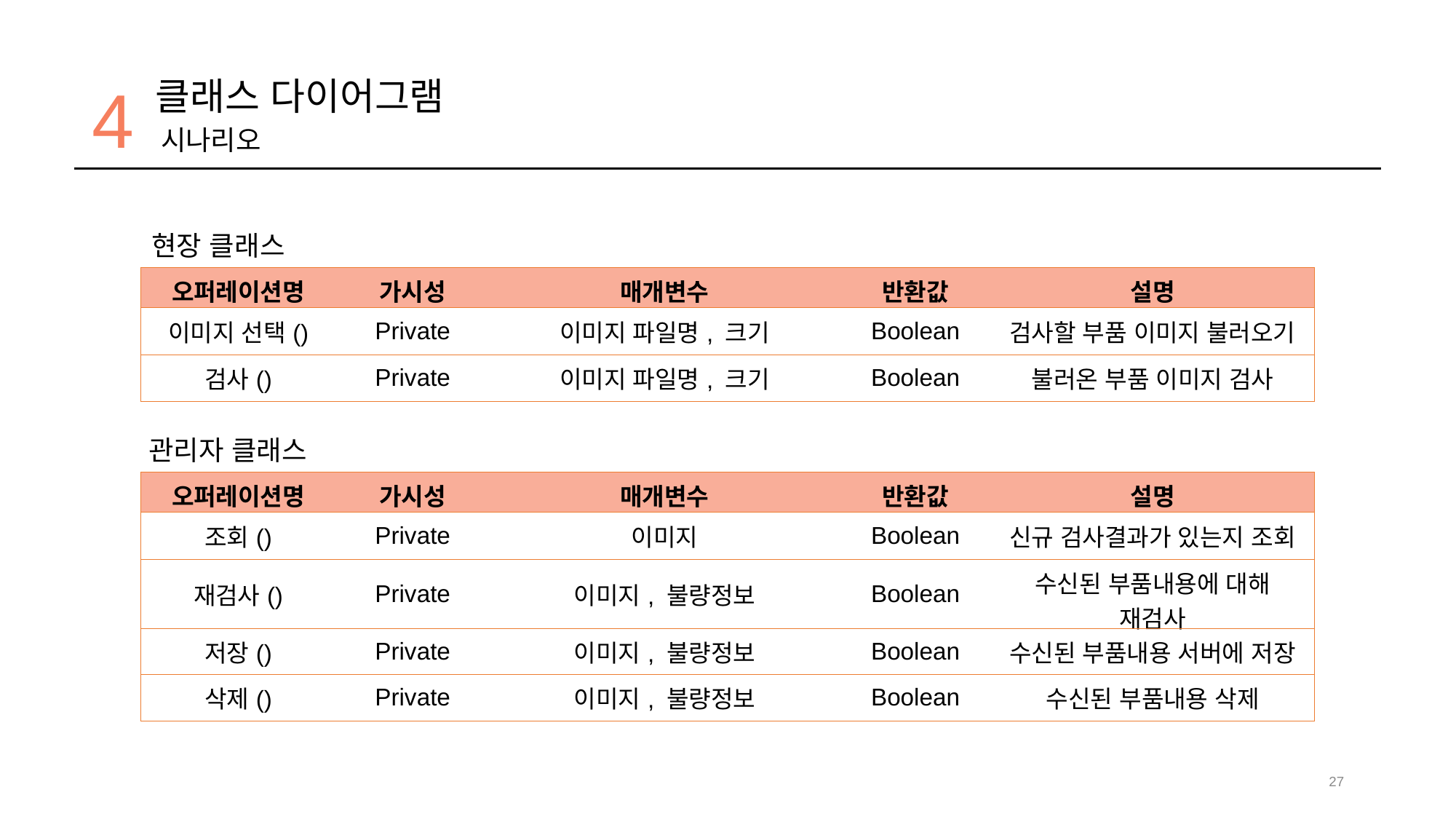

4
클래스 다이어그램
시나리오
현장 클래스
| 오퍼레이션명 | 가시성 | 매개변수 | 반환값 | 설명 |
| --- | --- | --- | --- | --- |
| 이미지 선택() | Private | 이미지 파일명, 크기 | Boolean | 검사할 부품 이미지 불러오기 |
| 검사() | Private | 이미지 파일명, 크기 | Boolean | 불러온 부품 이미지 검사 |
관리자 클래스
| 오퍼레이션명 | 가시성 | 매개변수 | 반환값 | 설명 |
| --- | --- | --- | --- | --- |
| 조회() | Private | 이미지 | Boolean | 신규 검사결과가 있는지 조회 |
| 재검사() | Private | 이미지, 불량정보 | Boolean | 수신된 부품내용에 대해 재검사 |
| 저장() | Private | 이미지, 불량정보 | Boolean | 수신된 부품내용 서버에 저장 |
| 삭제() | Private | 이미지, 불량정보 | Boolean | 수신된 부품내용 삭제 |
27